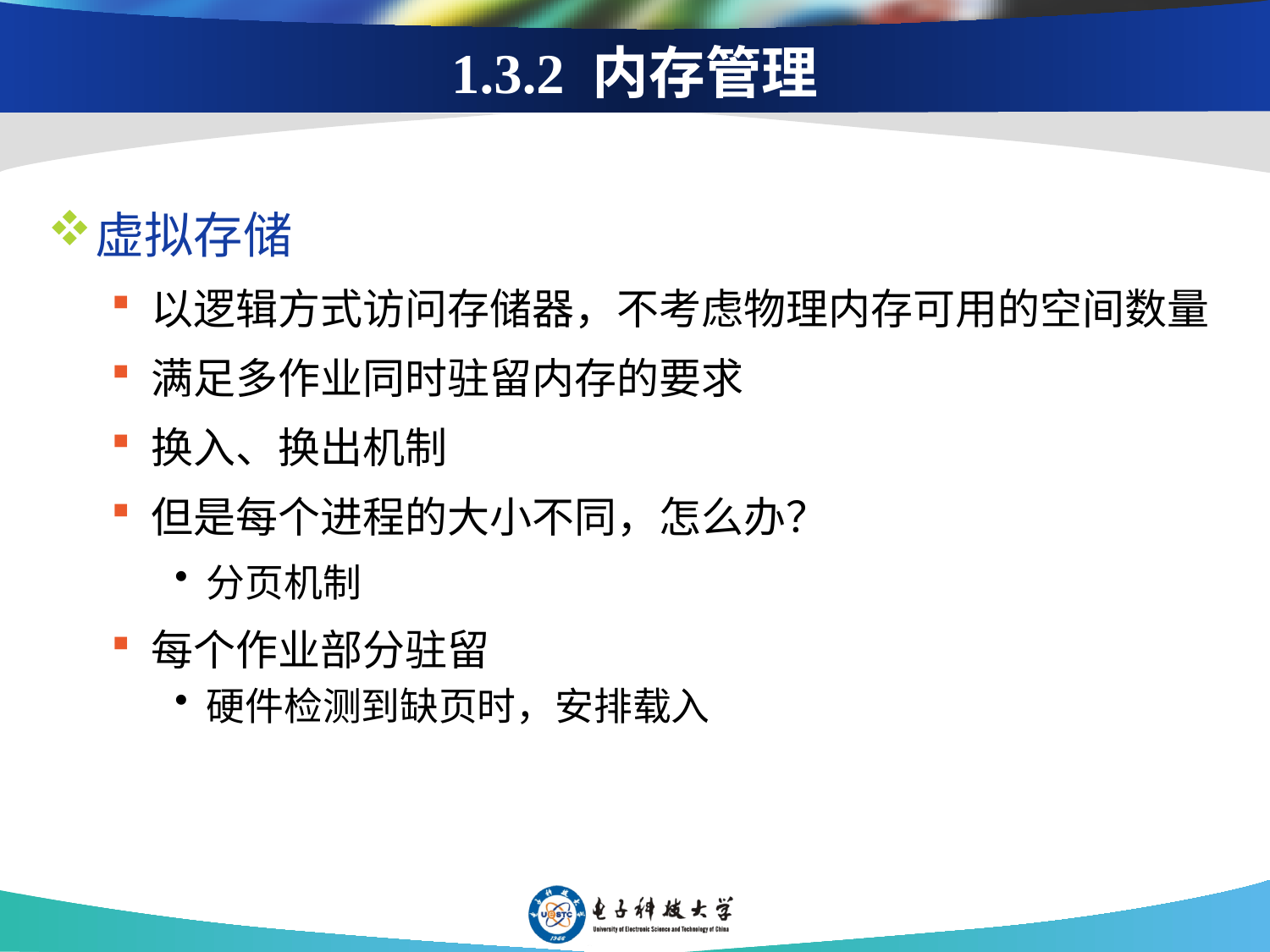

# 1.3.2 内存管理
虚拟存储
以逻辑方式访问存储器，不考虑物理内存可用的空间数量
满足多作业同时驻留内存的要求
换入、换出机制
但是每个进程的大小不同，怎么办？
分页机制
每个作业部分驻留
硬件检测到缺页时，安排载入